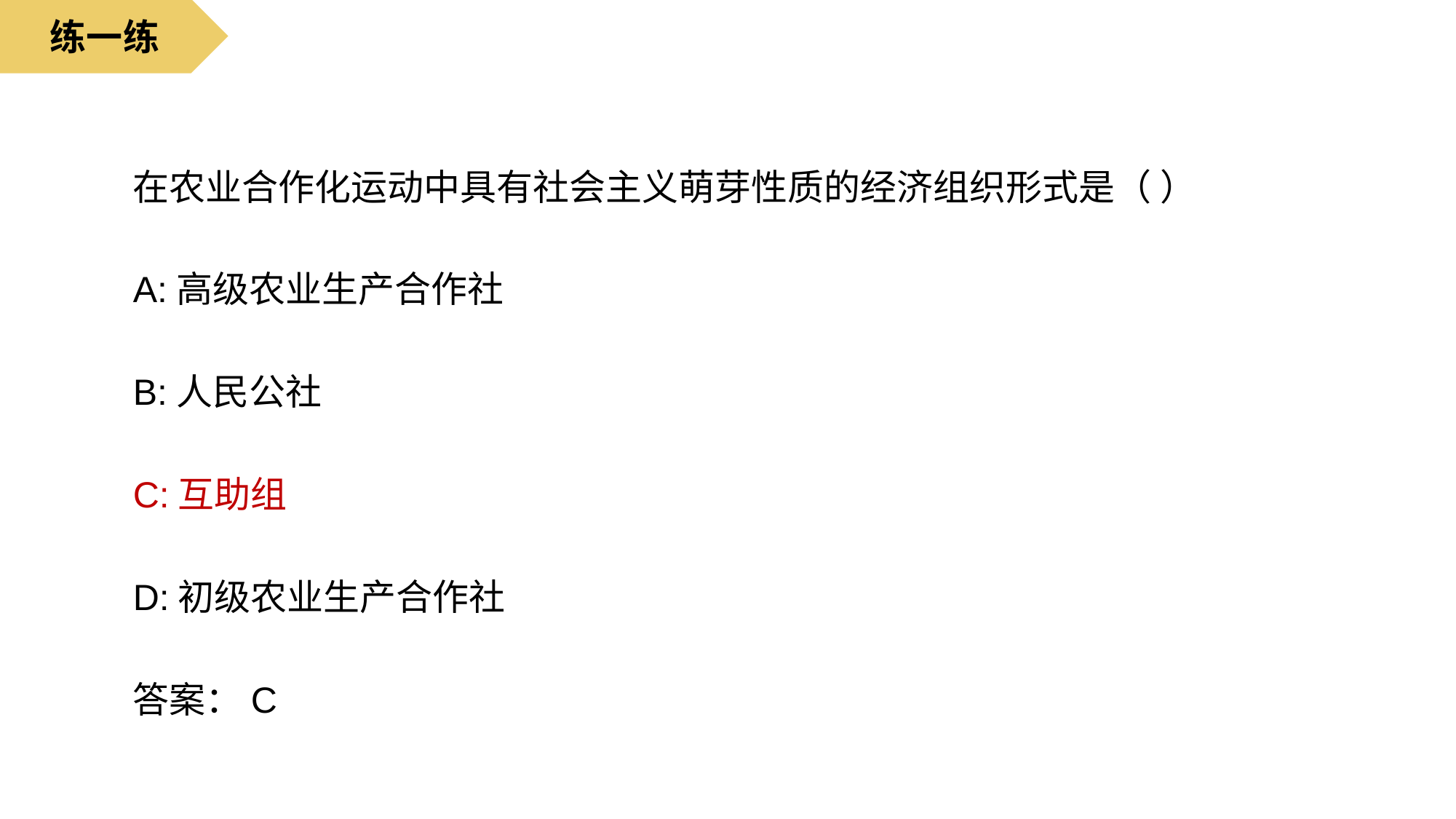

练一练
在农业合作化运动中具有社会主义萌芽性质的经济组织形式是（ ）
A:高级农业生产合作社
B:人民公社
C:互助组
D:初级农业生产合作社
答案：C